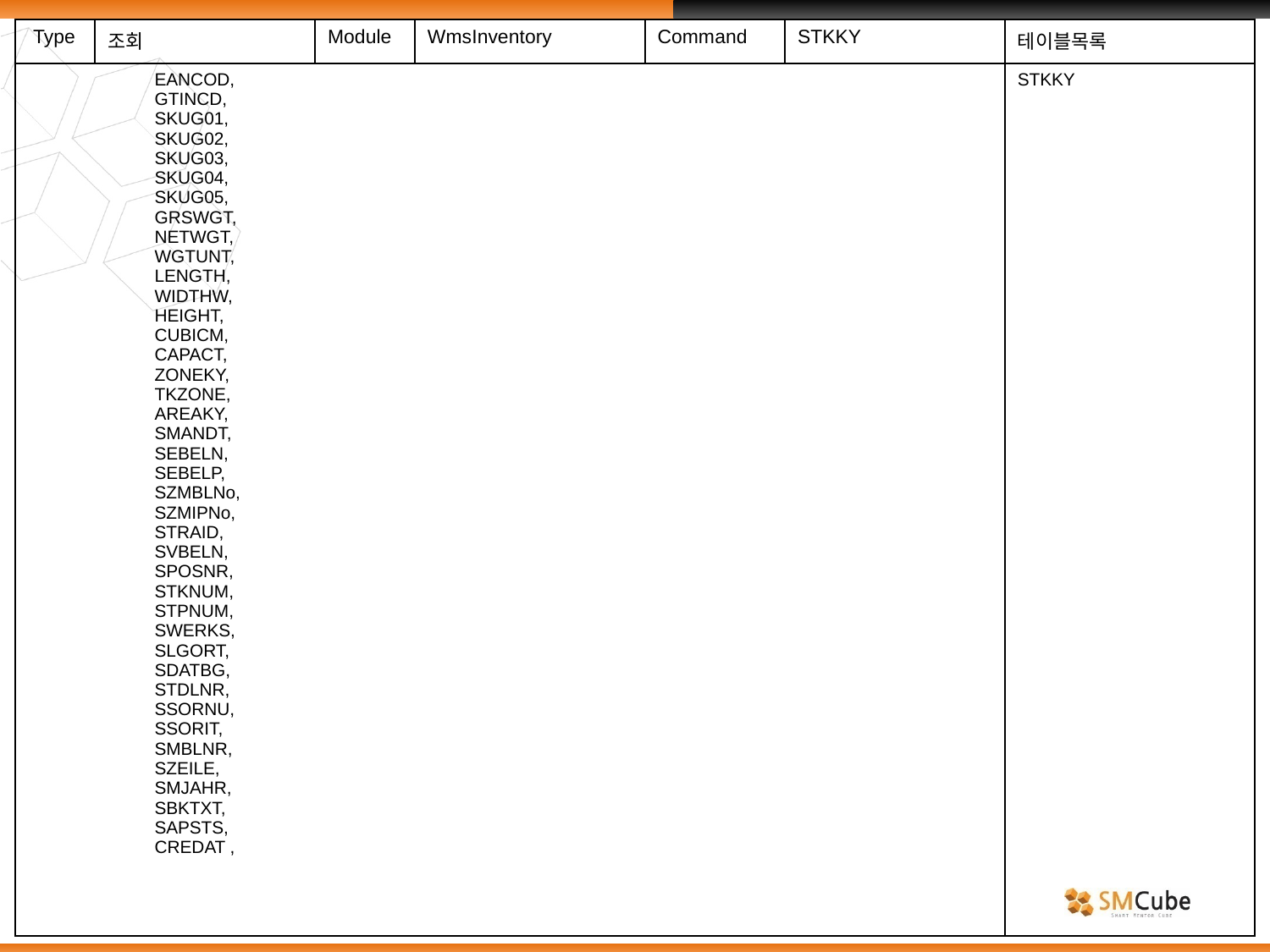

| Type | 조회 | Module | WmsInventory | Command | STKKY | 테이블목록 |
| --- | --- | --- | --- | --- | --- | --- |
| EANCOD, GTINCD, SKUG01, SKUG02, SKUG03, SKUG04, SKUG05, GRSWGT, NETWGT, WGTUNT, LENGTH, WIDTHW, HEIGHT, CUBICM, CAPACT, ZONEKY, TKZONE, AREAKY, SMANDT, SEBELN, SEBELP, SZMBLNo, SZMIPNo, STRAID, SVBELN, SPOSNR, STKNUM, STPNUM, SWERKS, SLGORT, SDATBG, STDLNR, SSORNU, SSORIT, SMBLNR, SZEILE, SMJAHR, SBKTXT, SAPSTS, CREDAT , |  |  |  |  |  | STKKY |